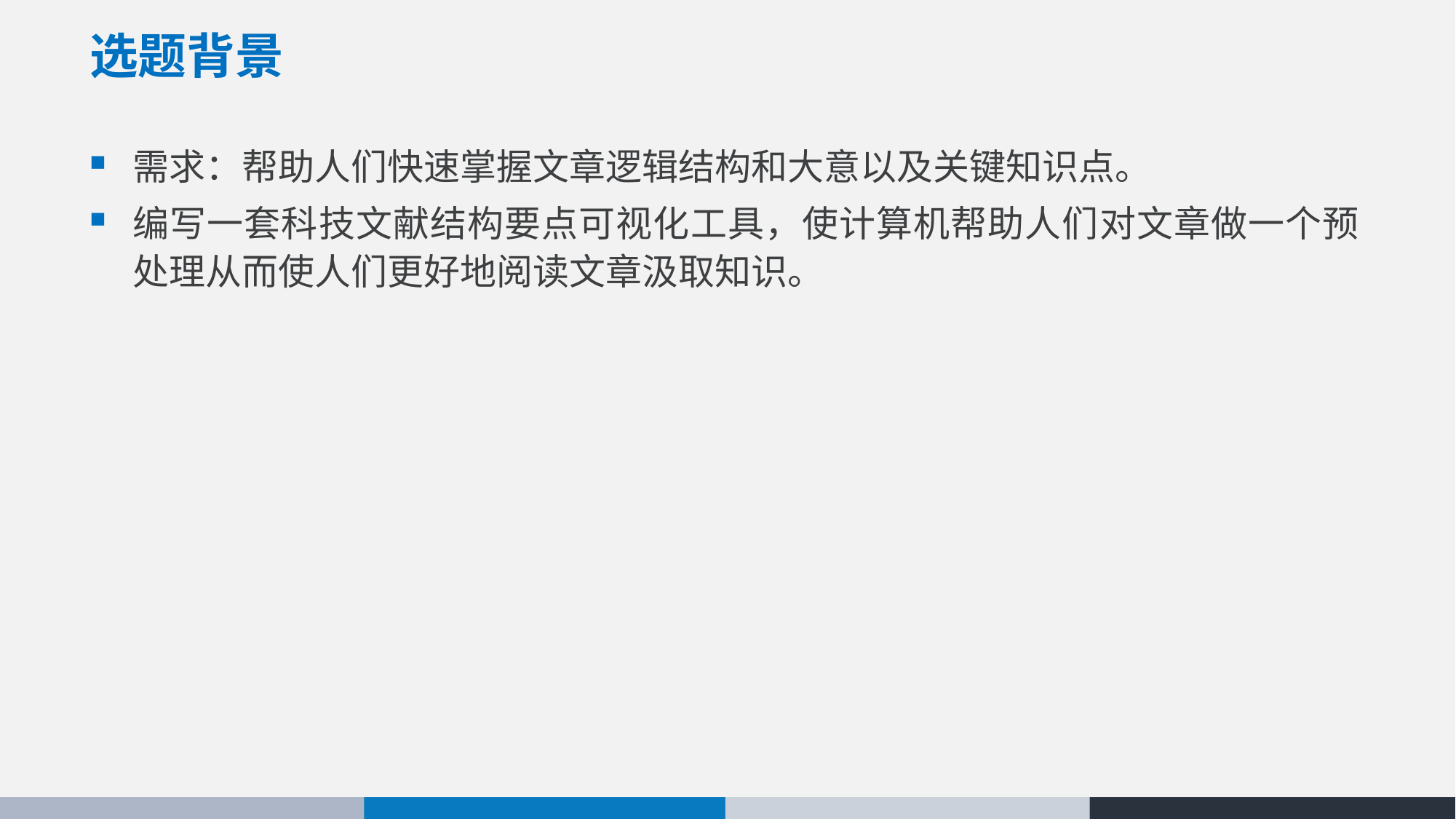

# 选题背景
需求：帮助人们快速掌握文章逻辑结构和大意以及关键知识点。
编写一套科技文献结构要点可视化工具，使计算机帮助人们对文章做一个预处理从而使人们更好地阅读文章汲取知识。